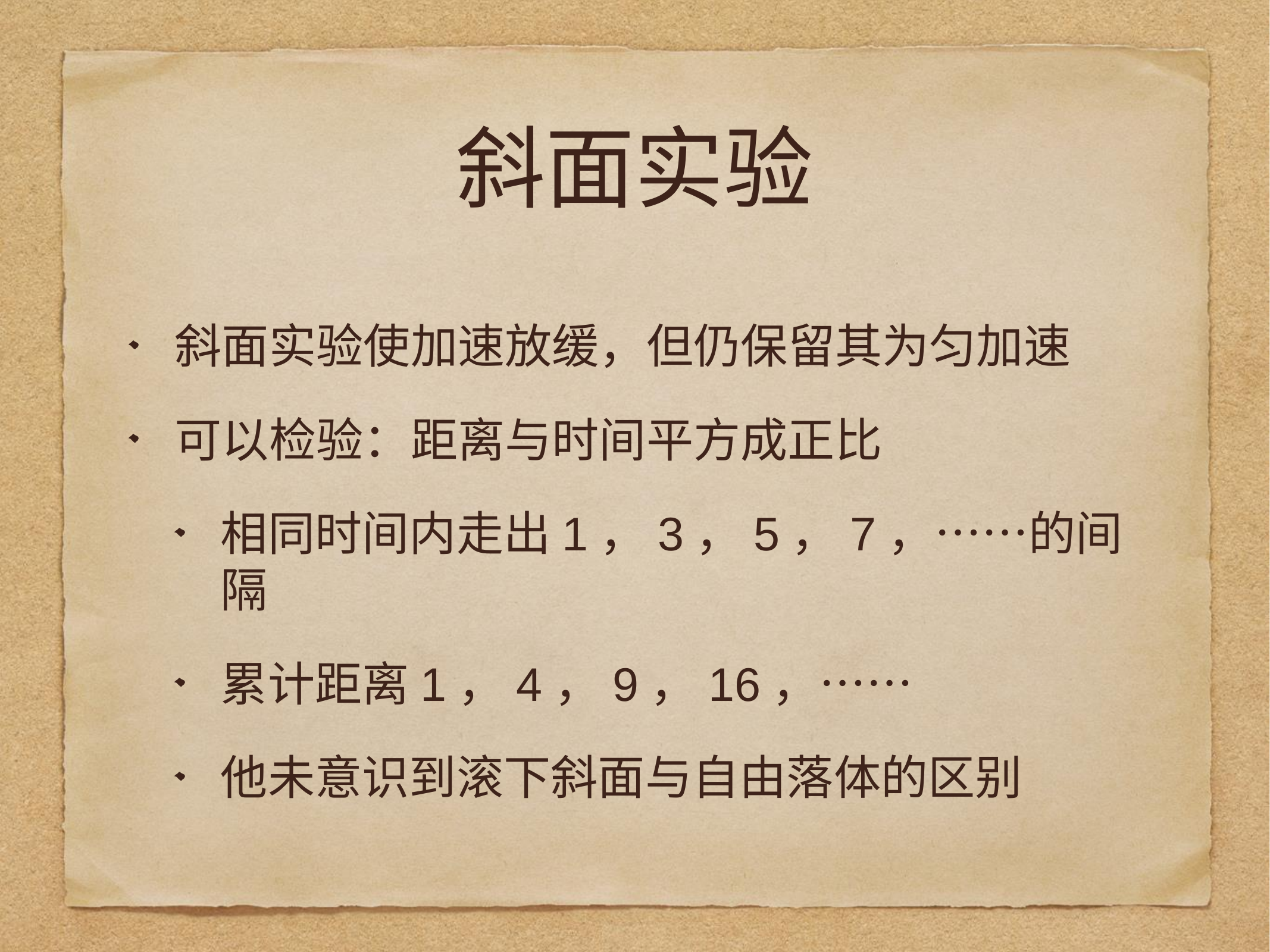

# 斜面实验
斜面实验使加速放缓，但仍保留其为匀加速
可以检验：距离与时间平方成正比
相同时间内走出1，3，5，7，……的间隔
累计距离1，4，9，16，……
他未意识到滚下斜面与自由落体的区别